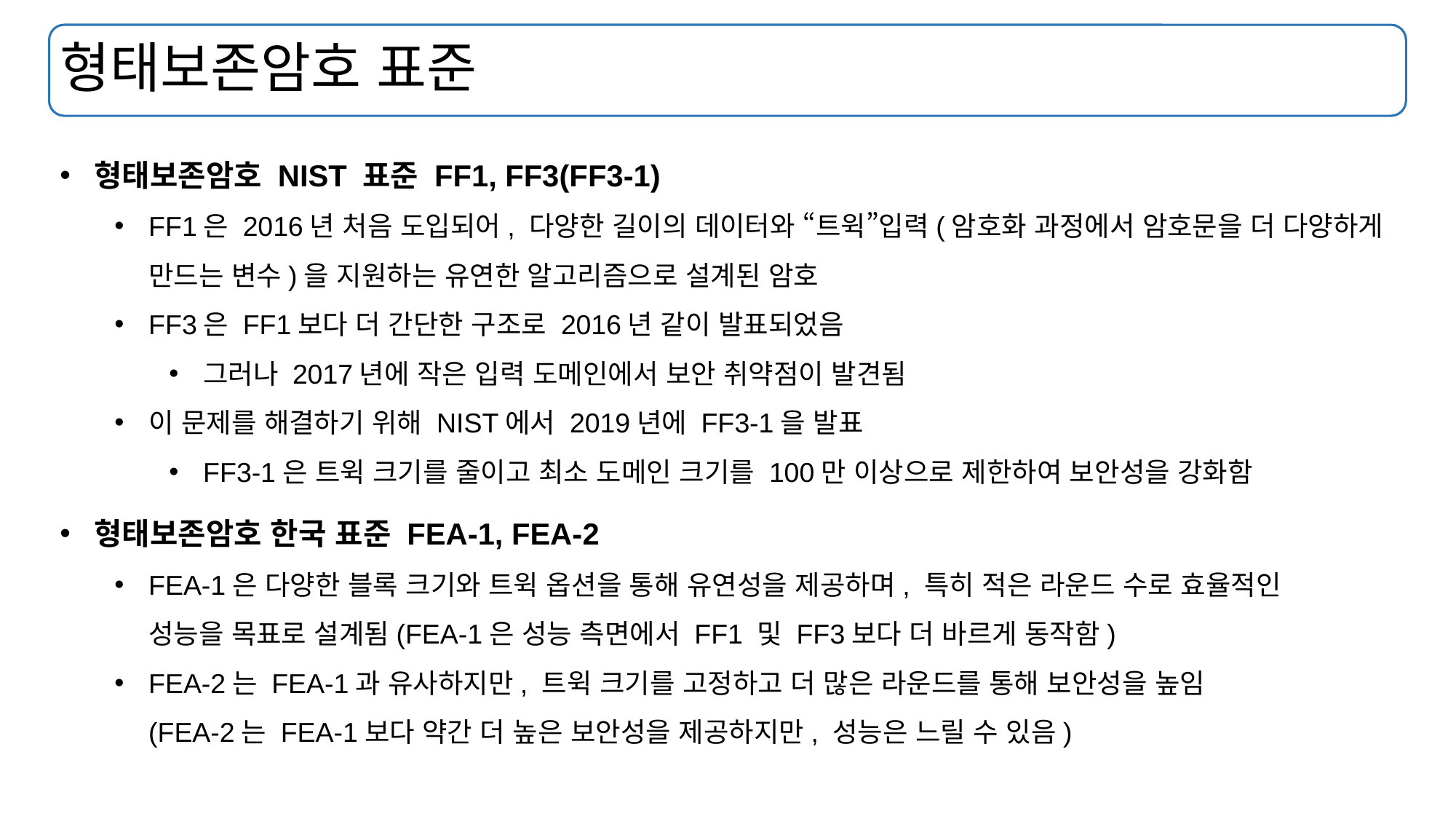

# 형태보존암호 표준
형태보존암호 NIST 표준 FF1, FF3(FF3-1)
FF1은 2016년 처음 도입되어, 다양한 길이의 데이터와 “트윅”입력(암호화 과정에서 암호문을 더 다양하게 만드는 변수)을 지원하는 유연한 알고리즘으로 설계된 암호
FF3은 FF1보다 더 간단한 구조로 2016년 같이 발표되었음
그러나 2017년에 작은 입력 도메인에서 보안 취약점이 발견됨
이 문제를 해결하기 위해 NIST에서 2019년에 FF3-1을 발표
FF3-1은 트윅 크기를 줄이고 최소 도메인 크기를 100만 이상으로 제한하여 보안성을 강화함
형태보존암호 한국 표준 FEA-1, FEA-2
FEA-1은 다양한 블록 크기와 트윅 옵션을 통해 유연성을 제공하며, 특히 적은 라운드 수로 효율적인     성능을 목표로 설계됨(FEA-1은 성능 측면에서 FF1 및 FF3보다 더 바르게 동작함)
FEA-2는 FEA-1과 유사하지만, 트윅 크기를 고정하고 더 많은 라운드를 통해 보안성을 높임                  (FEA-2는 FEA-1보다 약간 더 높은 보안성을 제공하지만, 성능은 느릴 수 있음)